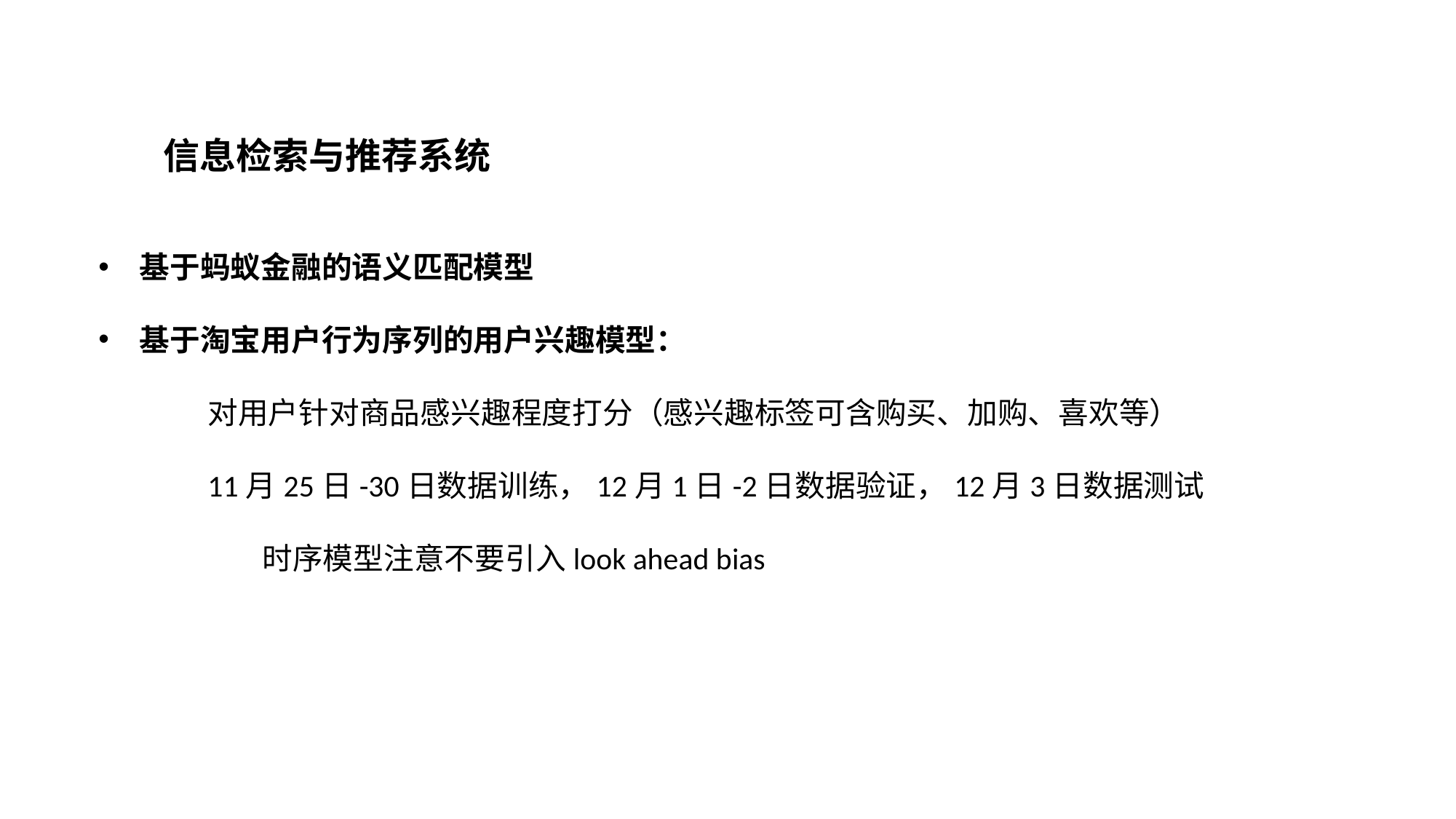

信息检索与推荐系统
基于蚂蚁金融的语义匹配模型
基于淘宝用户行为序列的用户兴趣模型：
	对用户针对商品感兴趣程度打分（感兴趣标签可含购买、加购、喜欢等）
	11月25日-30日数据训练，12月1日-2日数据验证，12月3日数据测试
	时序模型注意不要引入look ahead bias